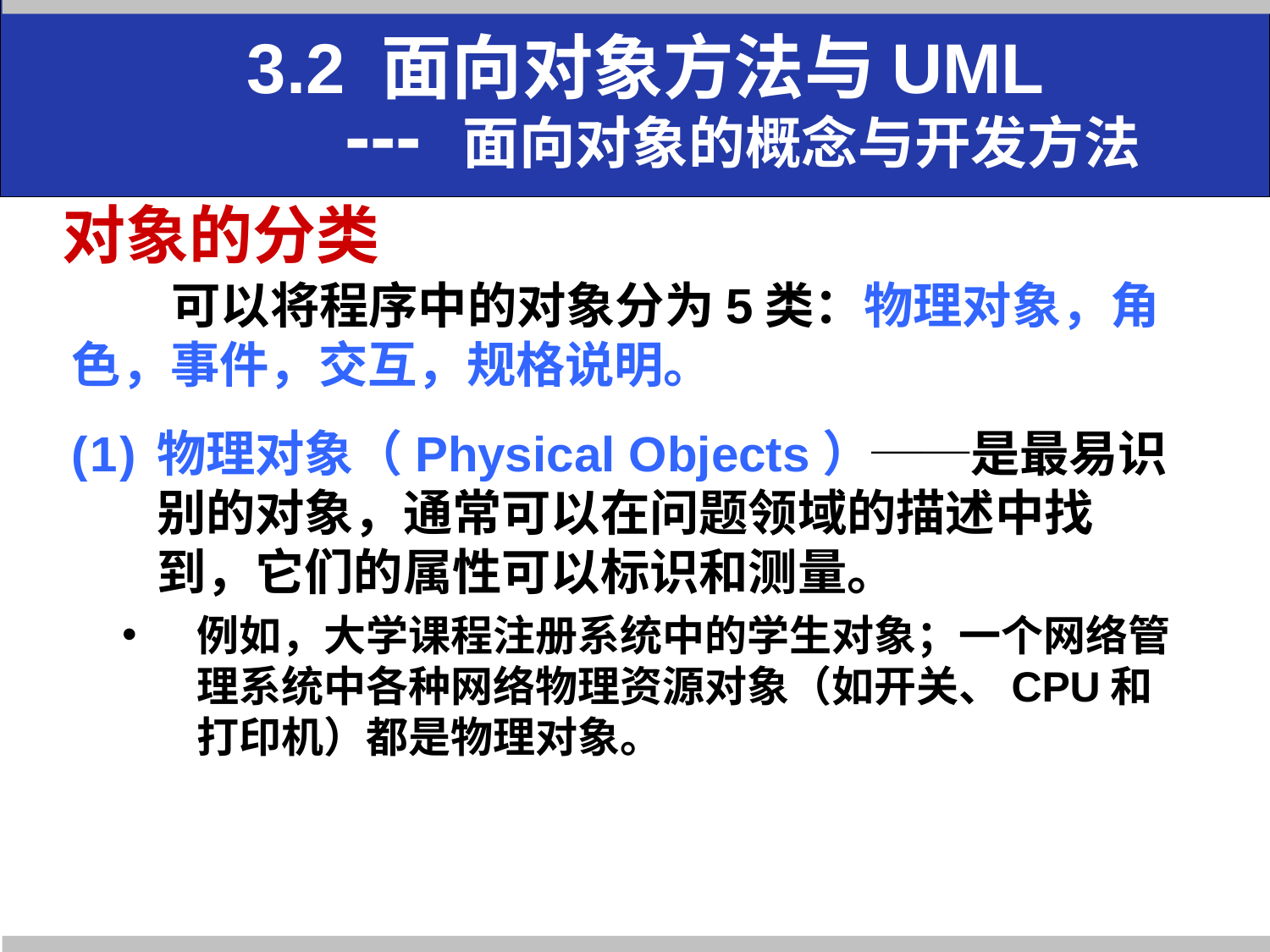

3.2 面向对象方法与UML
          --- 面向对象的概念与开发方法
# 对象的分类
可以将程序中的对象分为5类：物理对象，角色，事件，交互，规格说明。
物理对象（Physical Objects）──是最易识别的对象，通常可以在问题领域的描述中找到，它们的属性可以标识和测量。
例如，大学课程注册系统中的学生对象；一个网络管理系统中各种网络物理资源对象（如开关、CPU和打印机）都是物理对象。
272